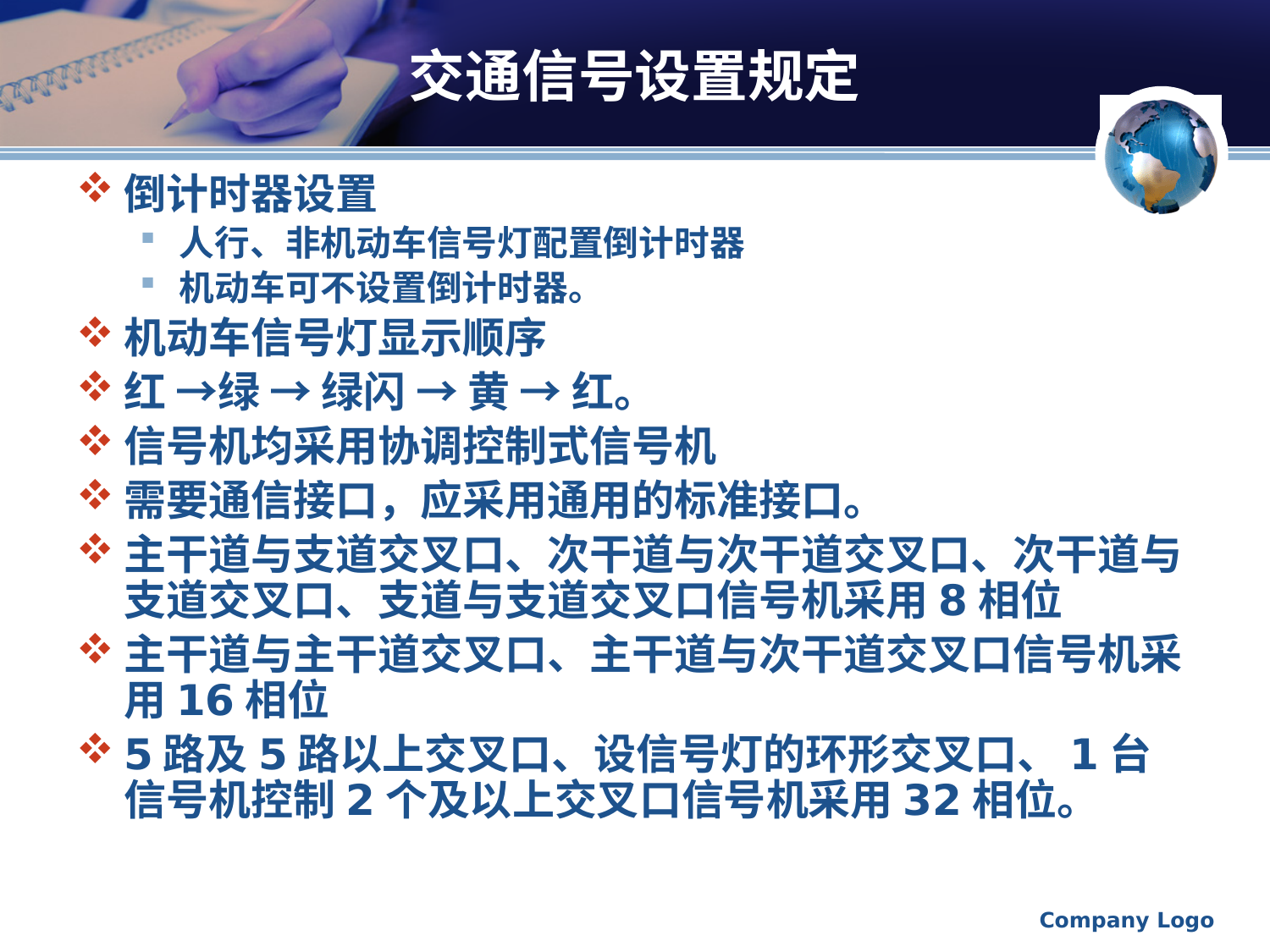

# 交通信号设置规定
倒计时器设置
人行、非机动车信号灯配置倒计时器
机动车可不设置倒计时器。
机动车信号灯显示顺序
红 →绿 → 绿闪 → 黄 → 红。
信号机均采用协调控制式信号机
需要通信接口，应采用通用的标准接口。
主干道与支道交叉口、次干道与次干道交叉口、次干道与支道交叉口、支道与支道交叉口信号机采用8相位
主干道与主干道交叉口、主干道与次干道交叉口信号机采用16相位
5路及5路以上交叉口、设信号灯的环形交叉口、1台信号机控制2个及以上交叉口信号机采用32相位。
Company Logo